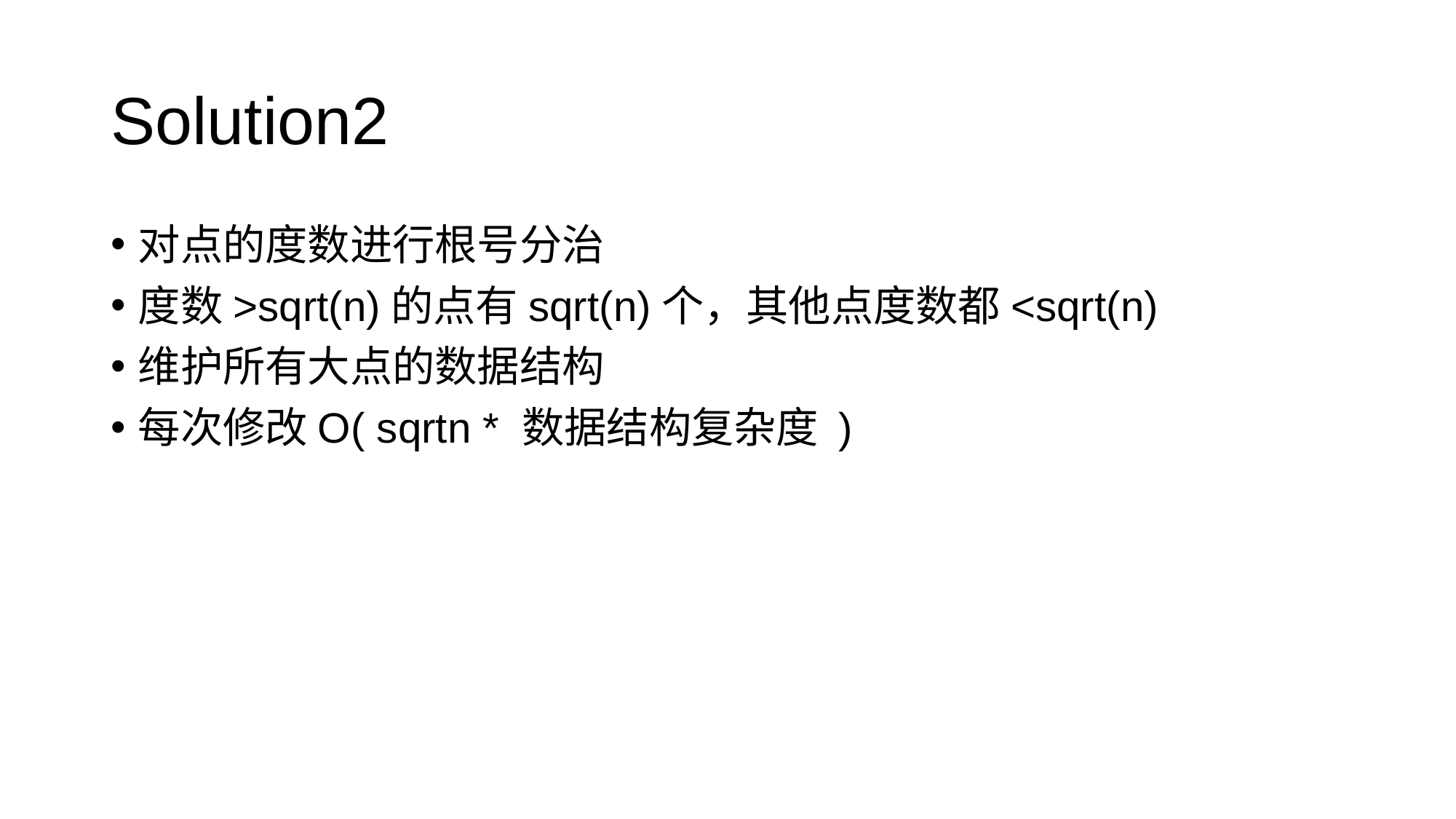

# Solution2
对点的度数进行根号分治
度数>sqrt(n)的点有sqrt(n)个，其他点度数都<sqrt(n)
维护所有大点的数据结构
每次修改O( sqrtn * 数据结构复杂度 )